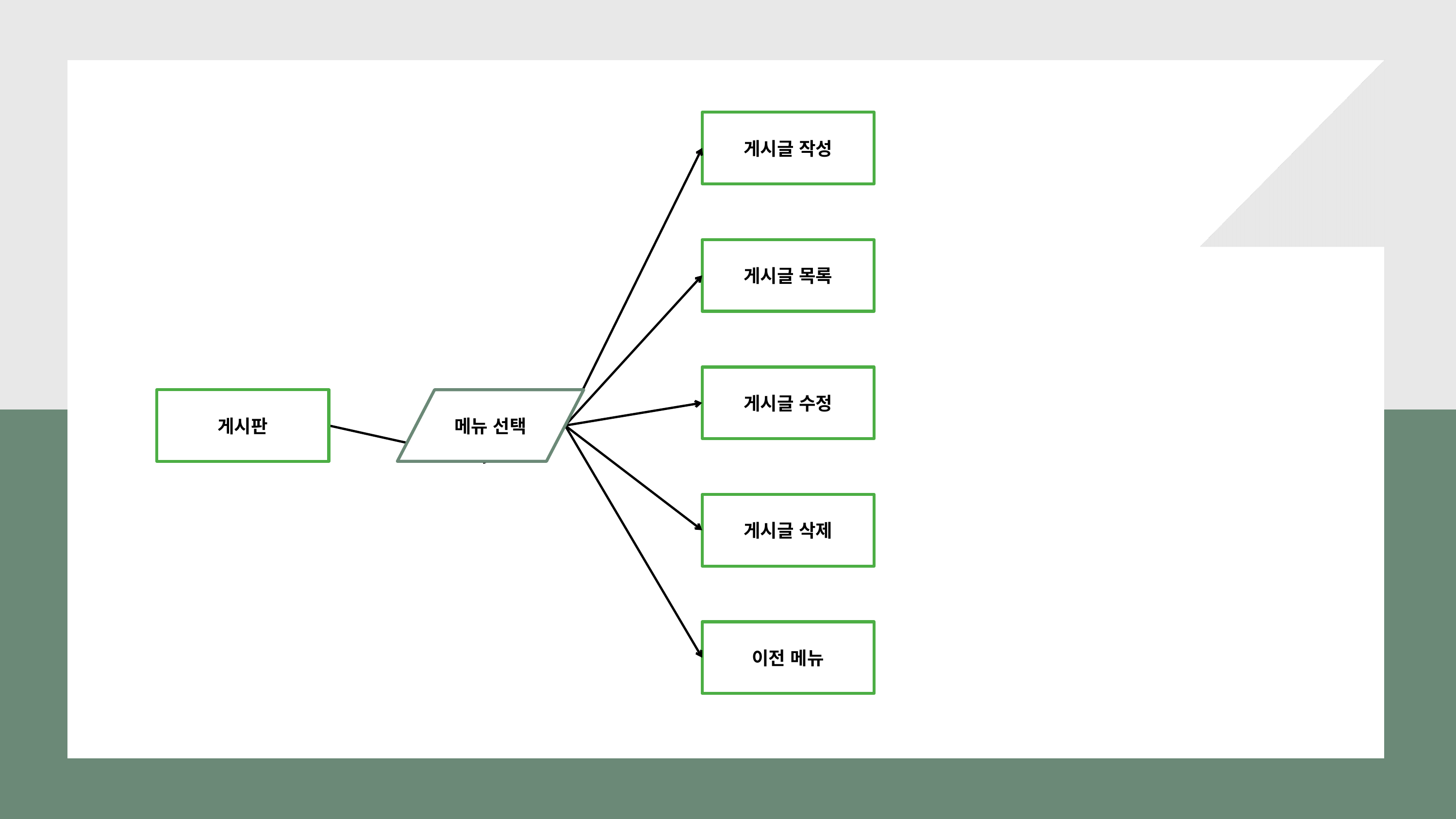

게시글 작성
게시글 목록
게시글 수정
게시판
메뉴 선택

게시글 삭제
이전 메뉴